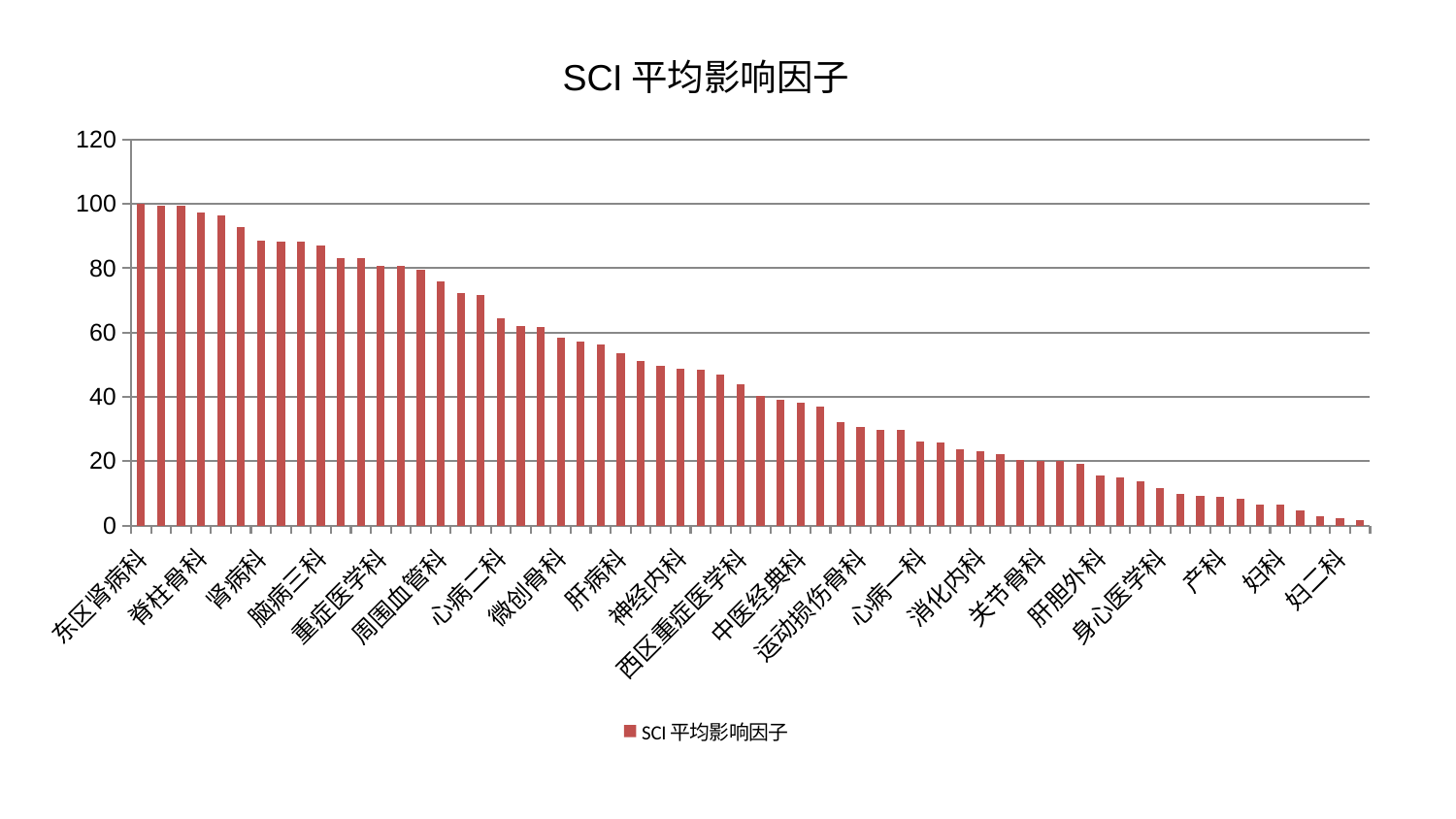

### Chart: SCI平均影响因子

| Category | SCI平均影响因子 |
|---|---|
| 东区肾病科 | 99.99999999999999 |
| 创伤骨科 | 99.56599278092104 |
| 骨科 | 99.4514930051686 |
| 脊柱骨科 | 97.48682820675286 |
| 中医外治中心 | 96.53355040600034 |
| 脾胃科消化科合并 | 92.67888358512782 |
| 肾病科 | 88.56065111168266 |
| 综合内科 | 88.3894956162265 |
| 针灸科 | 88.32108409445061 |
| 脑病三科 | 86.97570884451076 |
| 小儿骨科 | 83.20853628670443 |
| 小儿推拿科 | 83.05598263739427 |
| 重症医学科 | 80.76284759254528 |
| 神经外科 | 80.65326624452399 |
| 男科 | 79.5635005900432 |
| 周围血管科 | 75.9643888446598 |
| 内分泌科 | 72.37061064606418 |
| 妇科妇二科合并 | 71.66249683715962 |
| 心病二科 | 64.52601463078162 |
| 康复科 | 61.98469236825329 |
| 心血管内科 | 61.61826697284927 |
| 微创骨科 | 58.35064675662398 |
| 皮肤科 | 57.17923151091917 |
| 治未病中心 | 56.34845012631315 |
| 肝病科 | 53.50392935592622 |
| 乳腺甲状腺外科 | 51.169864058446 |
| 显微骨科 | 49.7432325495308 |
| 神经内科 | 48.611507768848995 |
| 心病四科 | 48.48715943524108 |
| 胸外科 | 46.83105793978701 |
| 西区重症医学科 | 44.00239017741663 |
| 医院 | 40.32802225789712 |
| 儿科 | 39.016191997213014 |
| 中医经典科 | 38.173223108724194 |
| 风湿病科 | 37.02447325207487 |
| 脾胃病科 | 32.27634229600987 |
| 运动损伤骨科 | 30.526776203134038 |
| 口腔科 | 29.84933544945867 |
| 脑病一科 | 29.820635251851225 |
| 心病一科 | 26.231190161043763 |
| 普通外科 | 25.917029711235422 |
| 呼吸内科 | 23.59365729138204 |
| 消化内科 | 22.98124479411811 |
| 老年医学科 | 22.226597534014186 |
| 眼科 | 20.491610862827205 |
| 关节骨科 | 20.196913717244843 |
| 泌尿外科 | 20.108809504786905 |
| 肿瘤内科 | 19.25839356236535 |
| 肝胆外科 | 15.649530422175026 |
| 脑病二科 | 14.793065235095122 |
| 美容皮肤科 | 13.583161199288275 |
| 身心医学科 | 11.527218653812971 |
| 推拿科 | 9.711719857789767 |
| 耳鼻喉科 | 9.066360440242326 |
| 产科 | 8.837271941128924 |
| 肾脏内科 | 8.150632095600159 |
| 心病三科 | 6.46885622131019 |
| 妇科 | 6.396922761539992 |
| 肛肠科 | 4.710866928987292 |
| 东区重症医学科 | 2.8682666019027185 |
| 妇二科 | 2.3988941556404977 |
| 血液科 | 1.5657320872412568 |
5